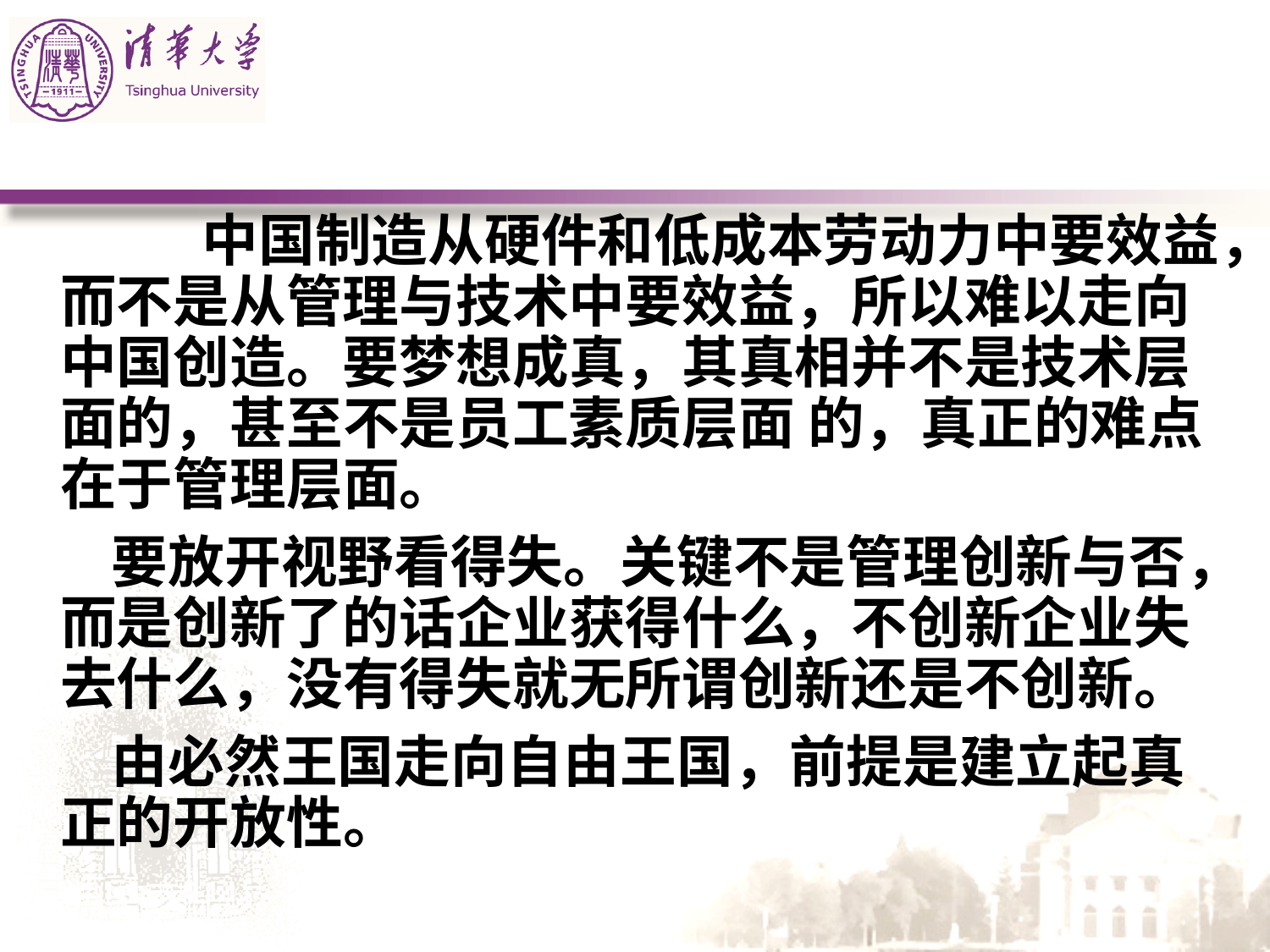

#

       中国制造从硬件和低成本劳动力中要效益，而不是从管理与技术中要效益，所以难以走向中国创造。要梦想成真，其真相并不是技术层面的，甚至不是员工素质层面 的，真正的难点在于管理层面。
要放开视野看得失。关键不是管理创新与否，而是创新了的话企业获得什么，不创新企业失去什么，没有得失就无所谓创新还是不创新。
由必然王国走向自由王国，前提是建立起真正的开放性。